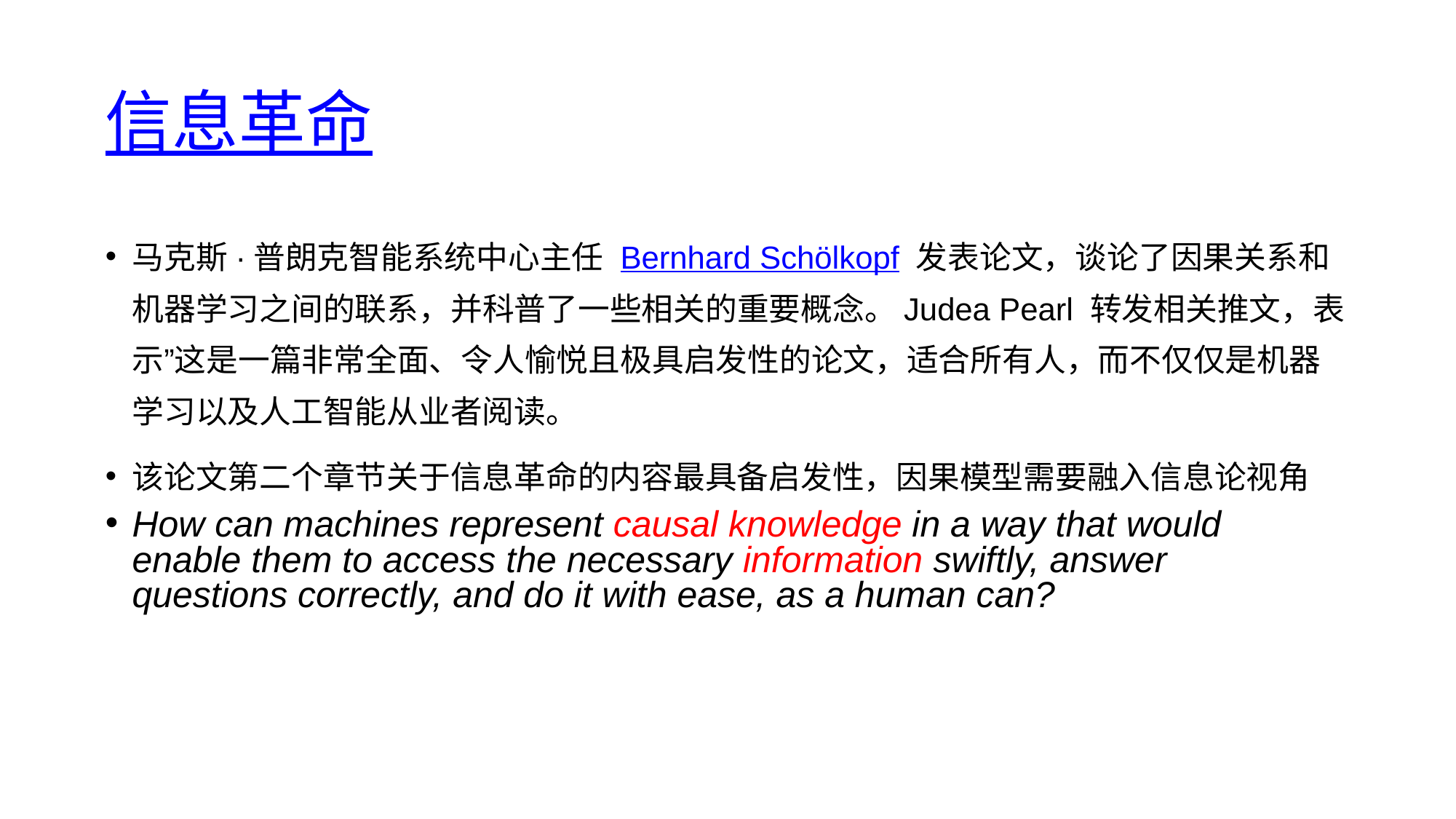

# 信息革命
马克斯·普朗克智能系统中心主任 Bernhard Schölkopf 发表论文，谈论了因果关系和机器学习之间的联系，并科普了一些相关的重要概念。Judea Pearl 转发相关推文，表示”这是一篇非常全面、令人愉悦且极具启发性的论文，适合所有人，而不仅仅是机器学习以及人工智能从业者阅读。
该论文第二个章节关于信息革命的内容最具备启发性，因果模型需要融入信息论视角
How can machines represent causal knowledge in a way that would enable them to access the necessary information swiftly, answer questions correctly, and do it with ease, as a human can?